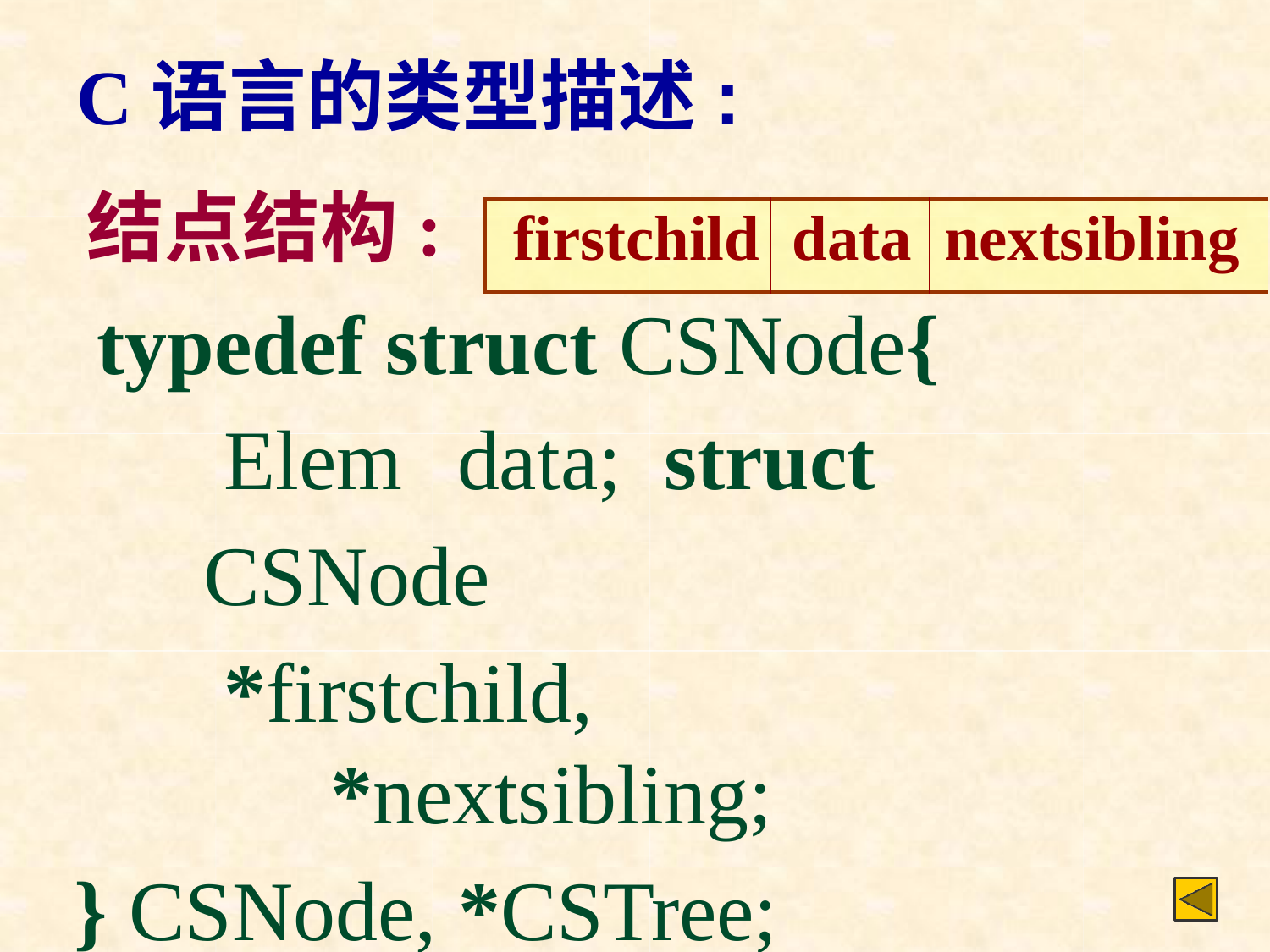

C语言的类型描述:
结点结构:
typedef struct CSNode{  Elem	data;  struct CSNode
*firstchild, *nextsibling;
} CSNode, *CSTree;
| firstchild | data | nextsibling |
| --- | --- | --- |